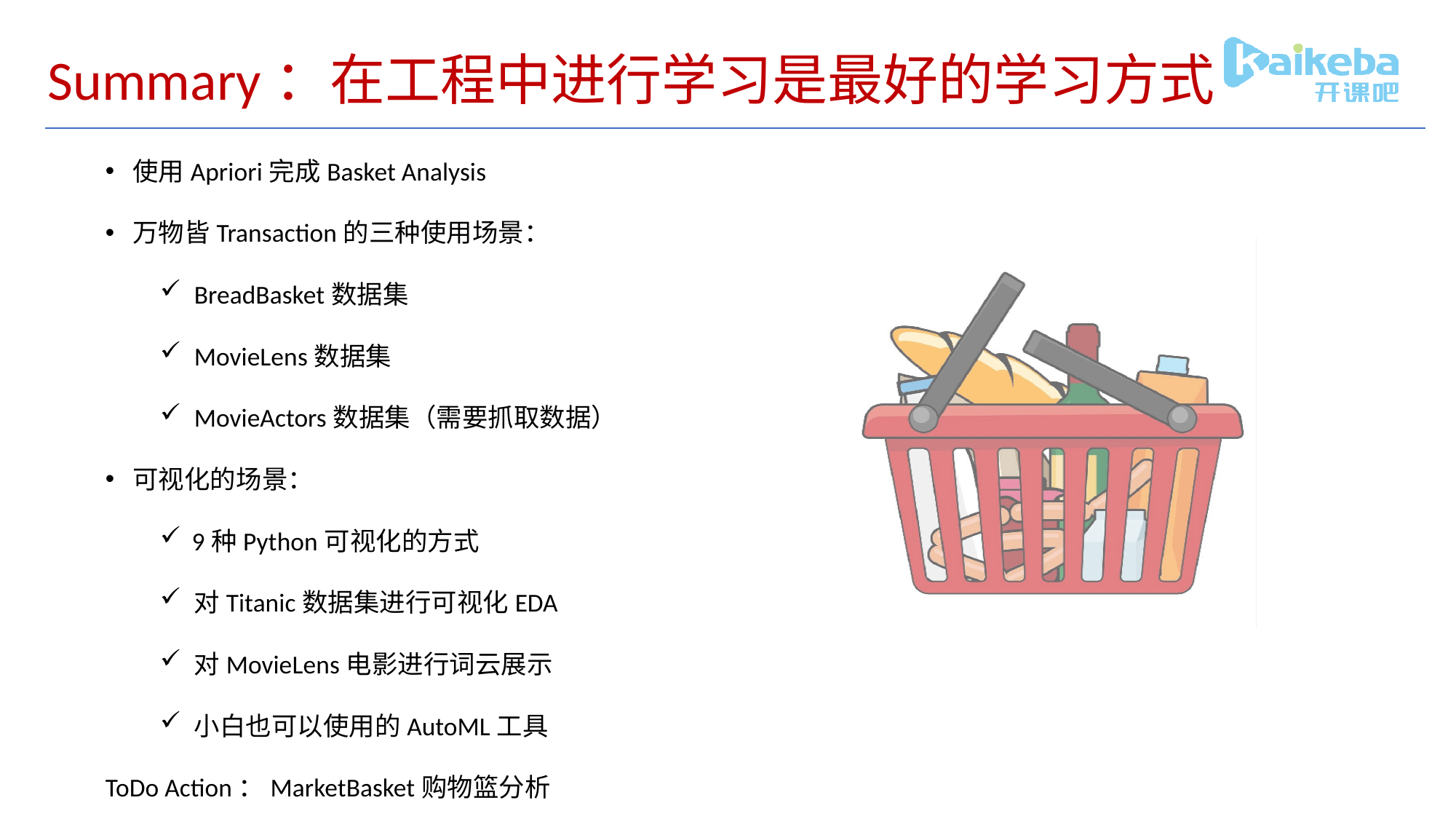

# Summary：在工程中进行学习是最好的学习方式
使用Apriori完成Basket Analysis
万物皆Transaction的三种使用场景：
BreadBasket数据集
MovieLens数据集
MovieActors数据集（需要抓取数据）
可视化的场景：
9种Python可视化的方式
对Titanic数据集进行可视化EDA
对MovieLens电影进行词云展示
小白也可以使用的AutoML工具
ToDo Action：MarketBasket购物篮分析